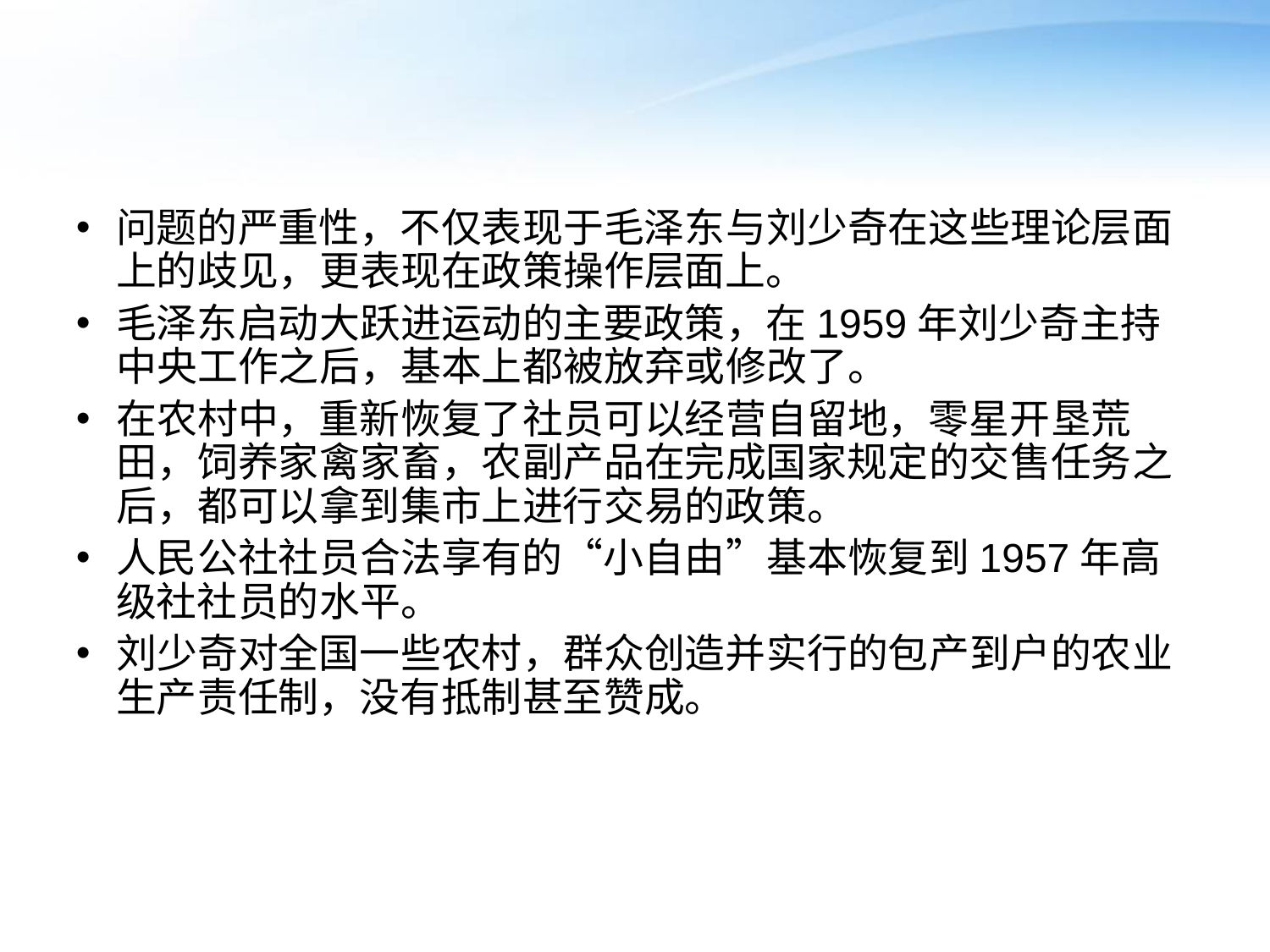

#
问题的严重性，不仅表现于毛泽东与刘少奇在这些理论层面上的歧见，更表现在政策操作层面上。
毛泽东启动大跃进运动的主要政策，在1959年刘少奇主持中央工作之后，基本上都被放弃或修改了。
在农村中，重新恢复了社员可以经营自留地，零星开垦荒田，饲养家禽家畜，农副产品在完成国家规定的交售任务之后，都可以拿到集市上进行交易的政策。
人民公社社员合法享有的“小自由”基本恢复到1957年高级社社员的水平。
刘少奇对全国一些农村，群众创造并实行的包产到户的农业生产责任制，没有抵制甚至赞成。